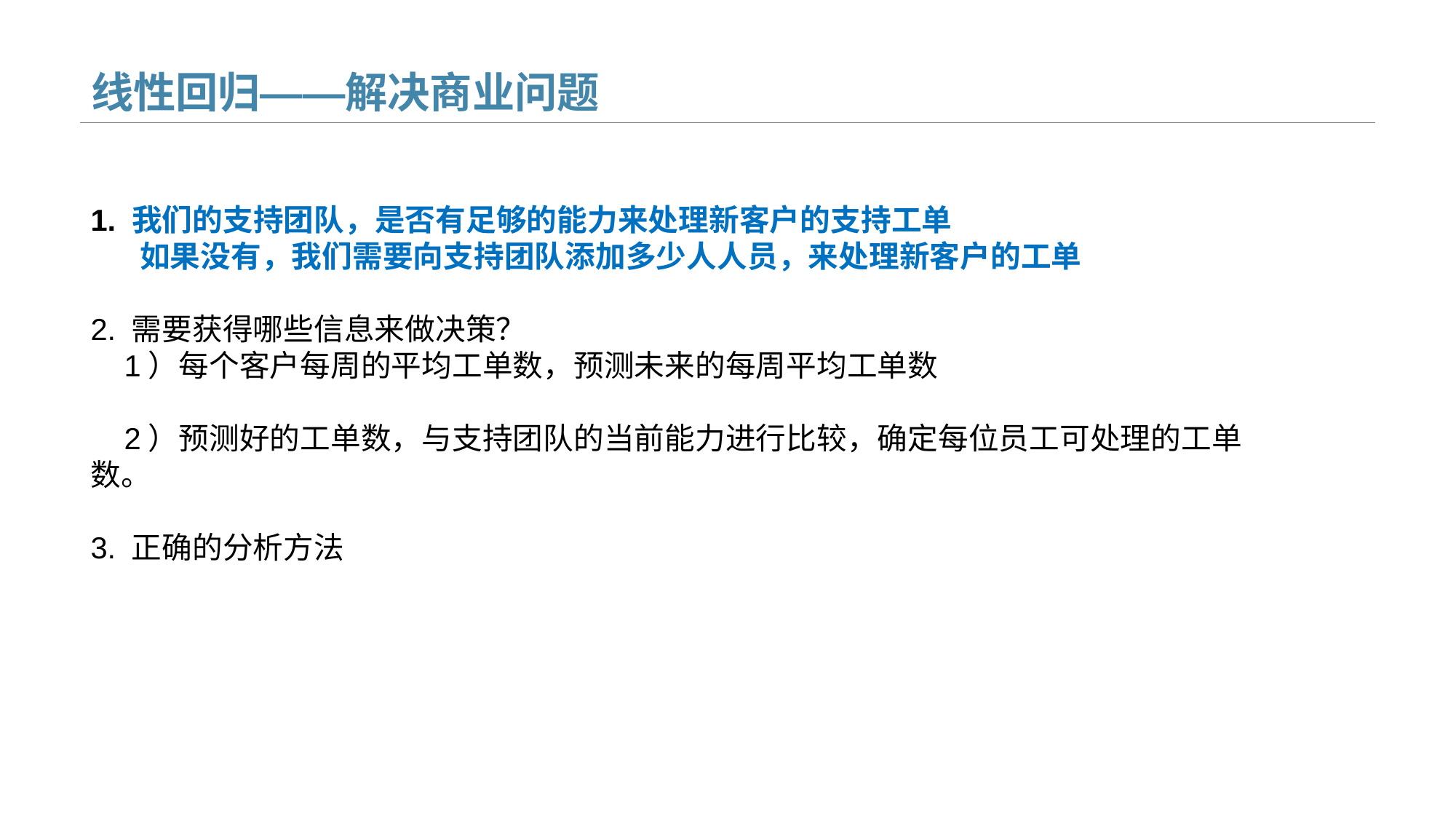

# 线性回归——解决商业问题
我们的支持团队，是否有足够的能力来处理新客户的支持工单
     如果没有，我们需要向支持团队添加多少人人员，来处理新客户的工单

2. 需要获得哪些信息来做决策？
    1）每个客户每周的平均工单数，预测未来的每周平均工单数

    2）预测好的工单数，与支持团队的当前能力进行比较，确定每位员工可处理的工单数。

3. 正确的分析方法